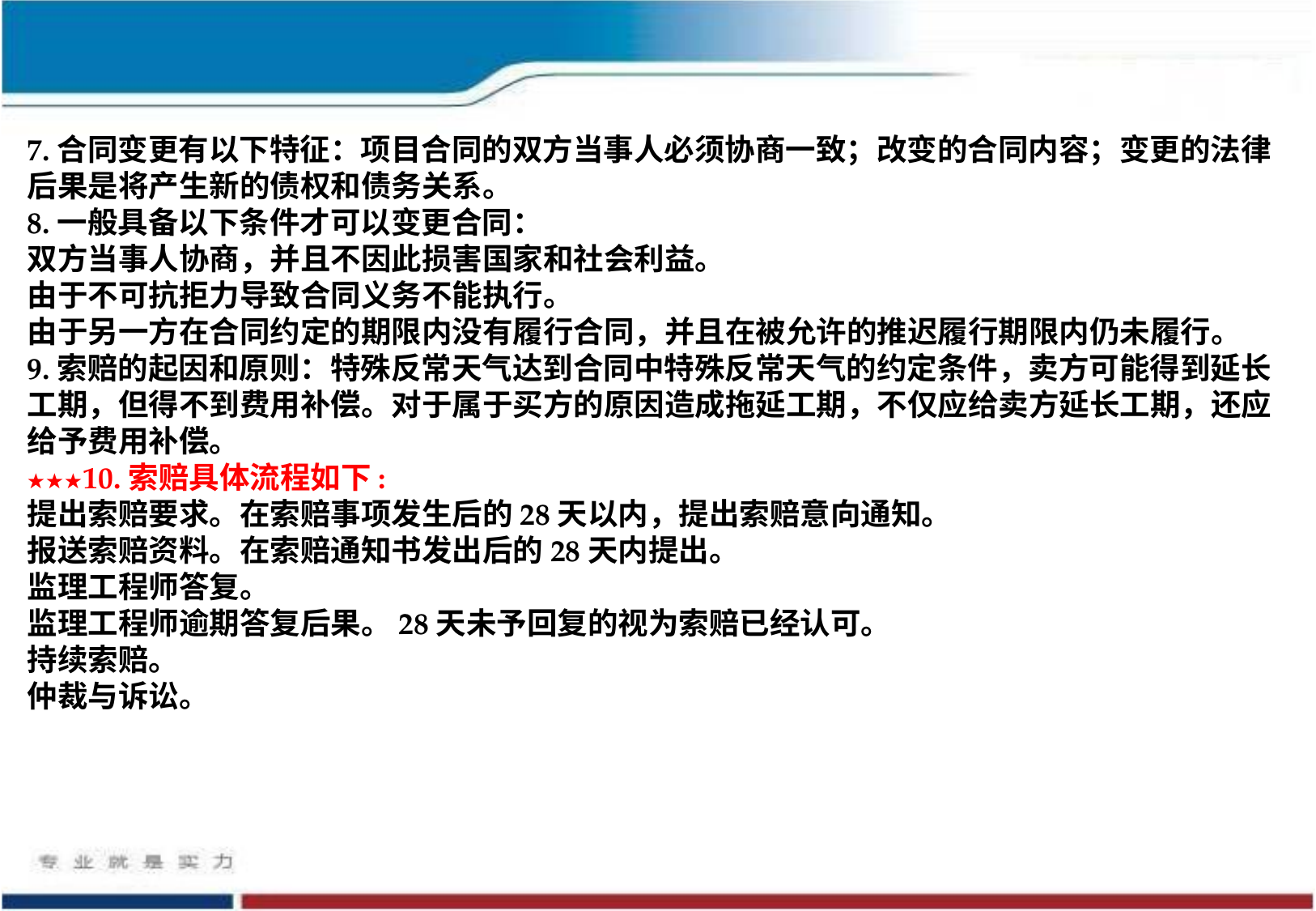

7.合同变更有以下特征：项目合同的双方当事人必须协商一致；改变的合同内容；变更的法律后果是将产生新的债权和债务关系。
8.一般具备以下条件才可以变更合同：
双方当事人协商，并且不因此损害国家和社会利益。
由于不可抗拒力导致合同义务不能执行。
由于另一方在合同约定的期限内没有履行合同，并且在被允许的推迟履行期限内仍未履行。
9.索赔的起因和原则：特殊反常天气达到合同中特殊反常天气的约定条件，卖方可能得到延长工期，但得不到费用补偿。对于属于买方的原因造成拖延工期，不仅应给卖方延长工期，还应给予费用补偿。
★★★10.索赔具体流程如下:
提出索赔要求。在索赔事项发生后的28天以内，提出索赔意向通知。
报送索赔资料。在索赔通知书发出后的28天内提出。
监理工程师答复。
监理工程师逾期答复后果。28天未予回复的视为索赔已经认可。
持续索赔。
仲裁与诉讼。